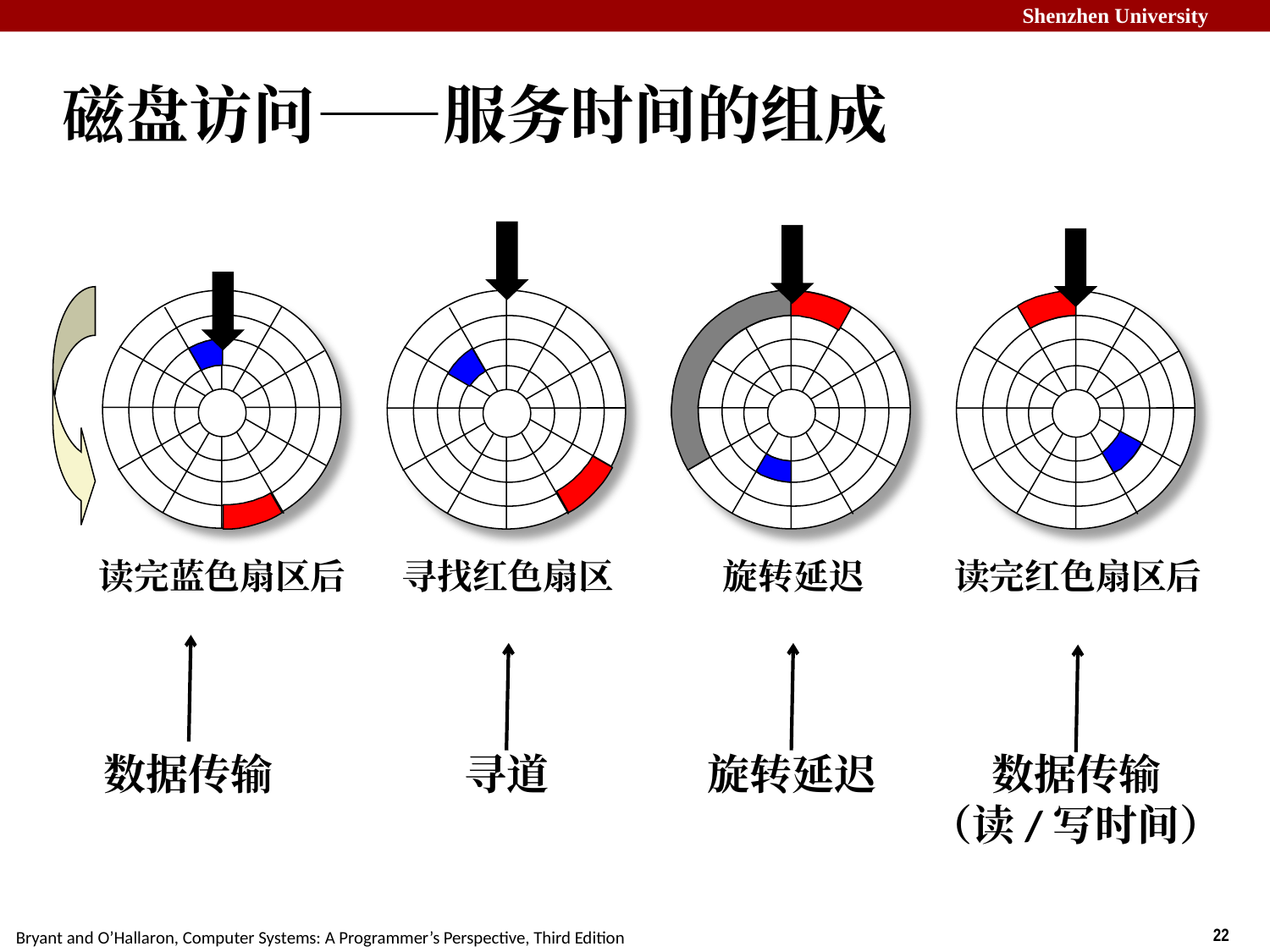

# 磁盘访问——服务时间的组成

读完蓝色扇区后
寻找红色扇区
旋转延迟
读完红色扇区后
数据传输
寻道
旋转延迟
数据传输
（读/写时间）